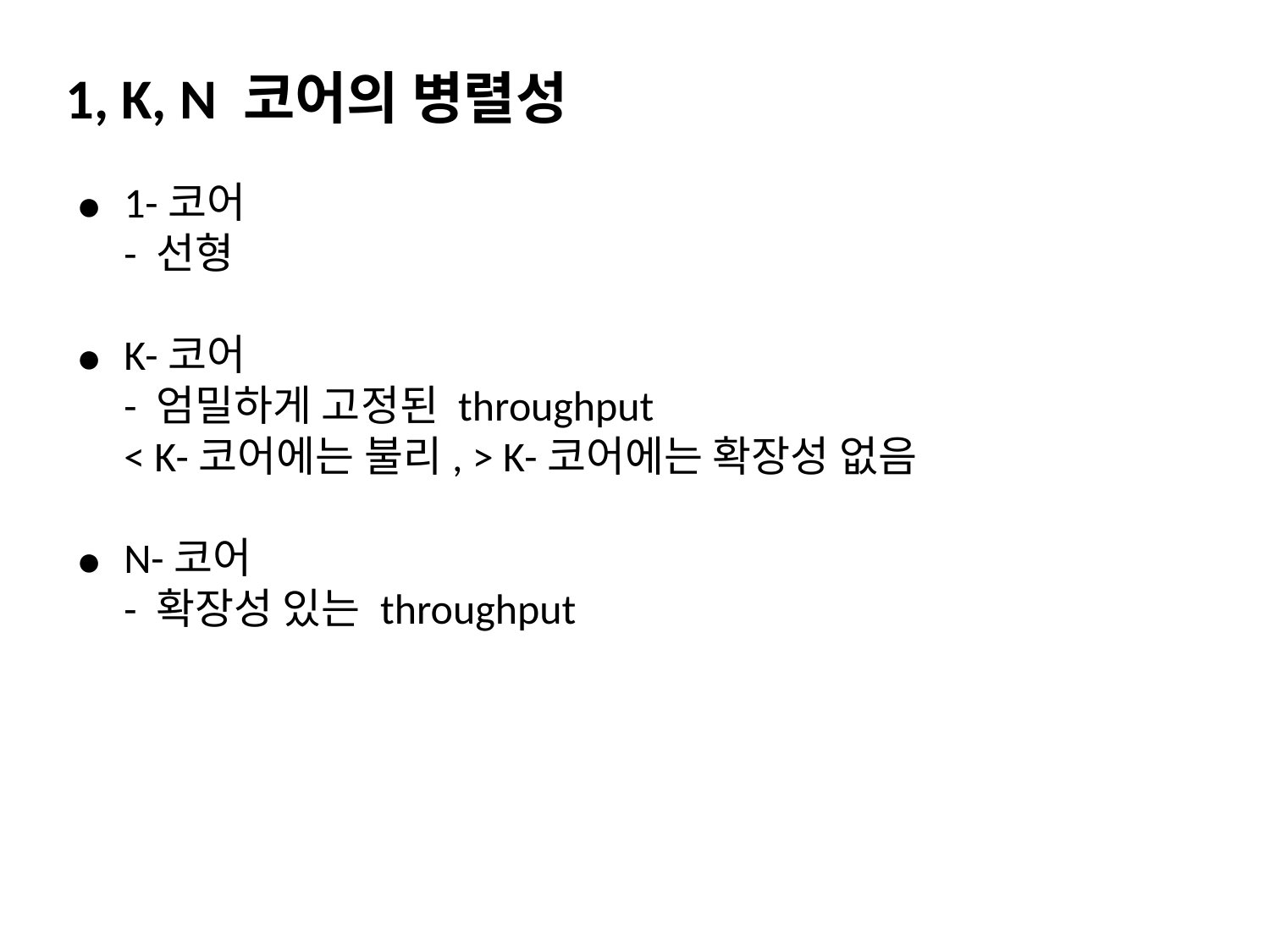

1, K, N 코어의 병렬성
1-코어
- 선형
K-코어
- 엄밀하게 고정된 throughput
< K-코어에는 불리, > K-코어에는 확장성 없음
N-코어
- 확장성 있는 throughput